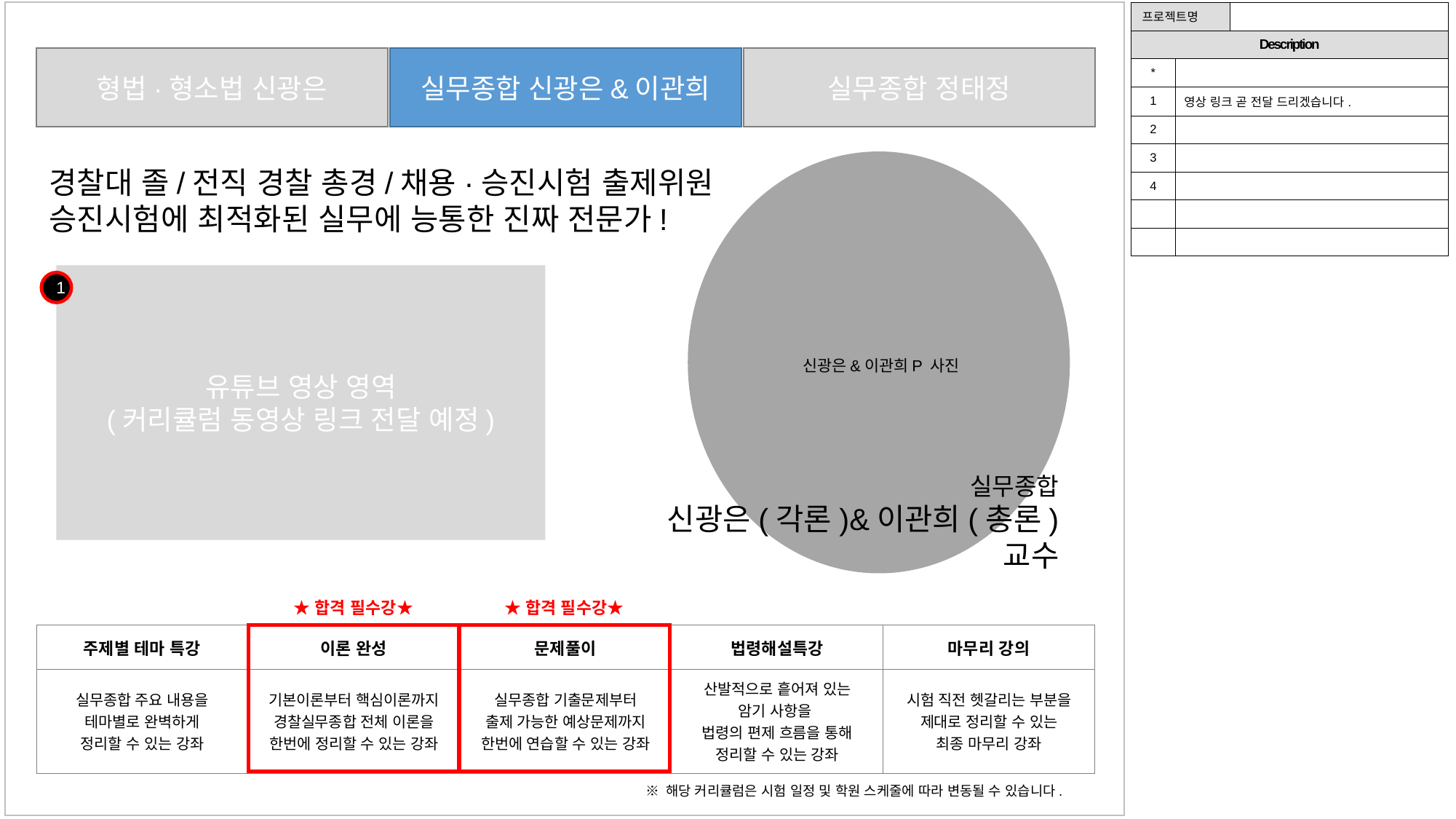

| 프로젝트명 |  |  |
| --- | --- | --- |
| Description |  |  |
| \* |  |  |
| 1 | 영상 링크 곧 전달 드리겠습니다. |  |
| 2 |  |  |
| 3 |  |  |
| 4 |  |  |
|  |  |  |
|  |  |  |
실무종합 신광은&이관희
실무종합 정태정
형법·형소법 신광은

경찰대 졸/전직 경찰 총경/채용·승진시험 출제위원
승진시험에 최적화된 실무에 능통한 진짜 전문가!
유튜브 영상 영역
(커리큘럼 동영상 링크 전달 예정)
1
신광은&이관희P 사진
실무종합
신광은(각론)&이관희(총론) 교수
★합격 필수강★
★합격 필수강★

| 주제별 테마 특강 | 이론 완성 | 문제풀이 | 법령해설특강 | 마무리 강의 |
| --- | --- | --- | --- | --- |
| 실무종합 주요 내용을 테마별로 완벽하게 정리할 수 있는 강좌 | 기본이론부터 핵심이론까지 경찰실무종합 전체 이론을 한번에 정리할 수 있는 강좌 | 실무종합 기출문제부터 출제 가능한 예상문제까지 한번에 연습할 수 있는 강좌 | 산발적으로 흩어져 있는 암기 사항을 법령의 편제 흐름을 통해 정리할 수 있는 강좌 | 시험 직전 헷갈리는 부분을 제대로 정리할 수 있는 최종 마무리 강좌 |
※ 해당 커리큘럼은 시험 일정 및 학원 스케줄에 따라 변동될 수 있습니다.